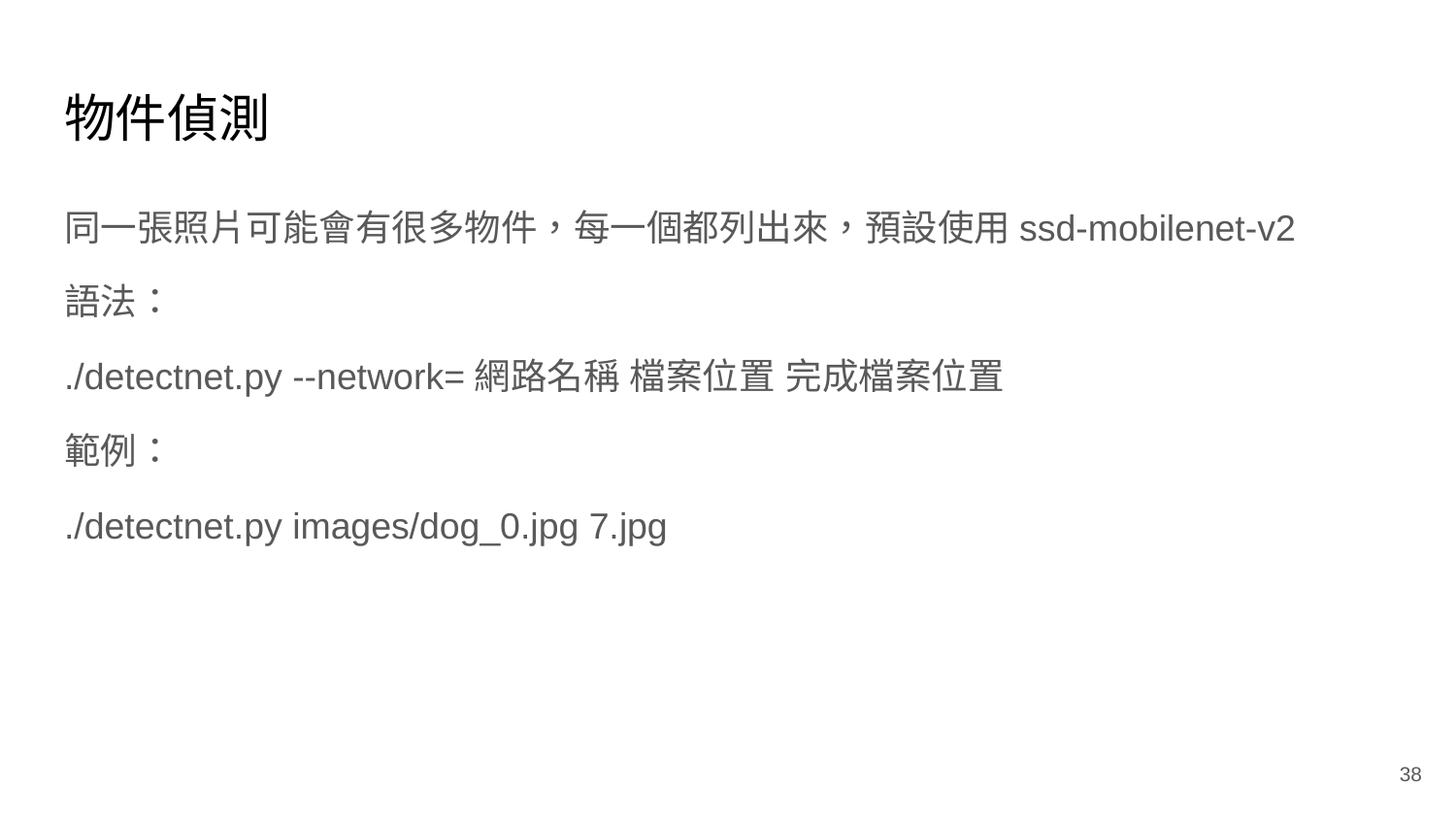

# 物件偵測
同一張照片可能會有很多物件，每一個都列出來，預設使用ssd-mobilenet-v2
語法：
./detectnet.py --network=網路名稱 檔案位置 完成檔案位置
範例：
./detectnet.py images/dog_0.jpg 7.jpg
38